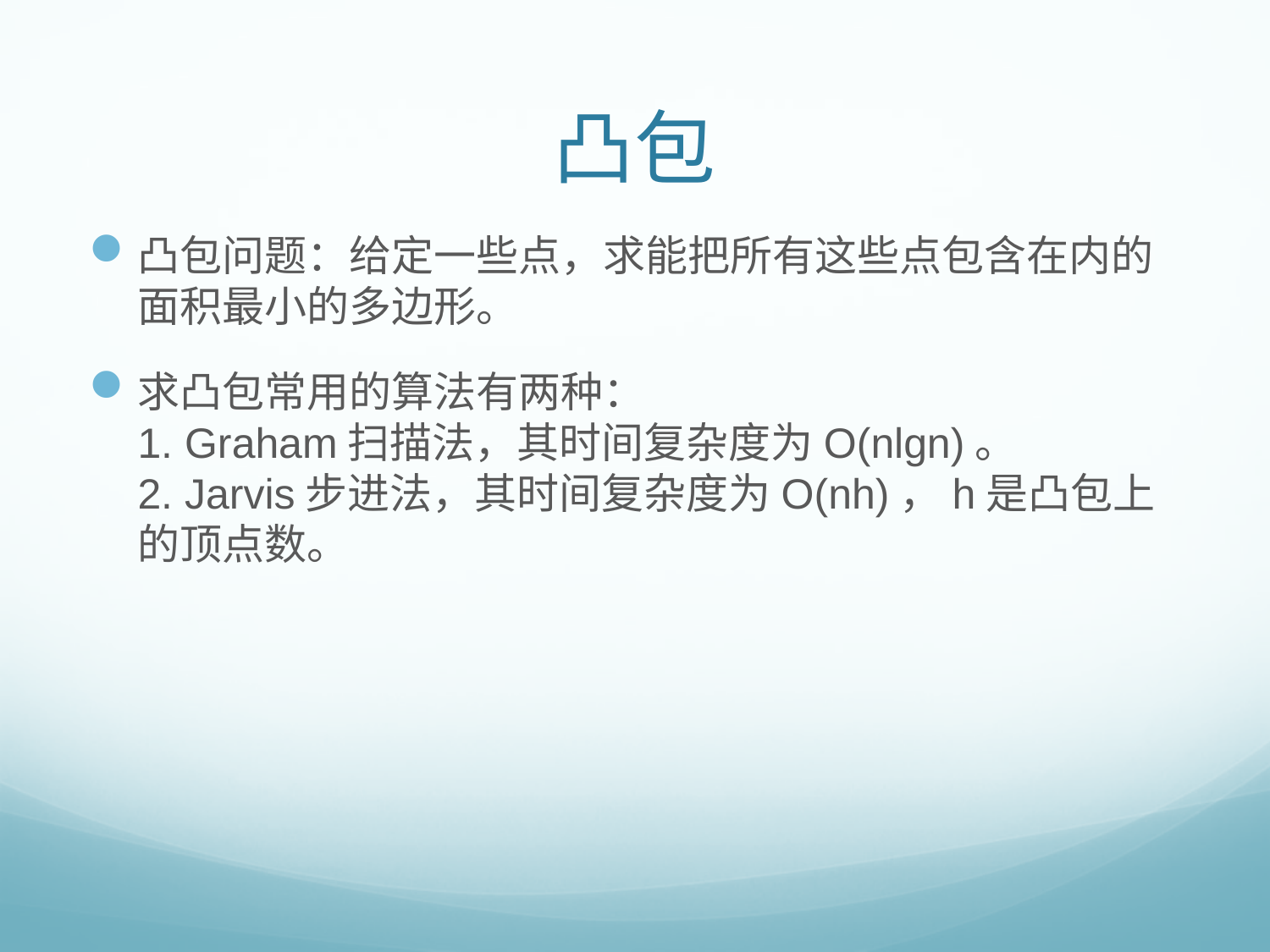

# 凸包
凸包问题：给定一些点，求能把所有这些点包含在内的面积最小的多边形。
求凸包常用的算法有两种：
1. Graham扫描法，其时间复杂度为O(nlgn)。
2. Jarvis步进法，其时间复杂度为O(nh)，h是凸包上的顶点数。